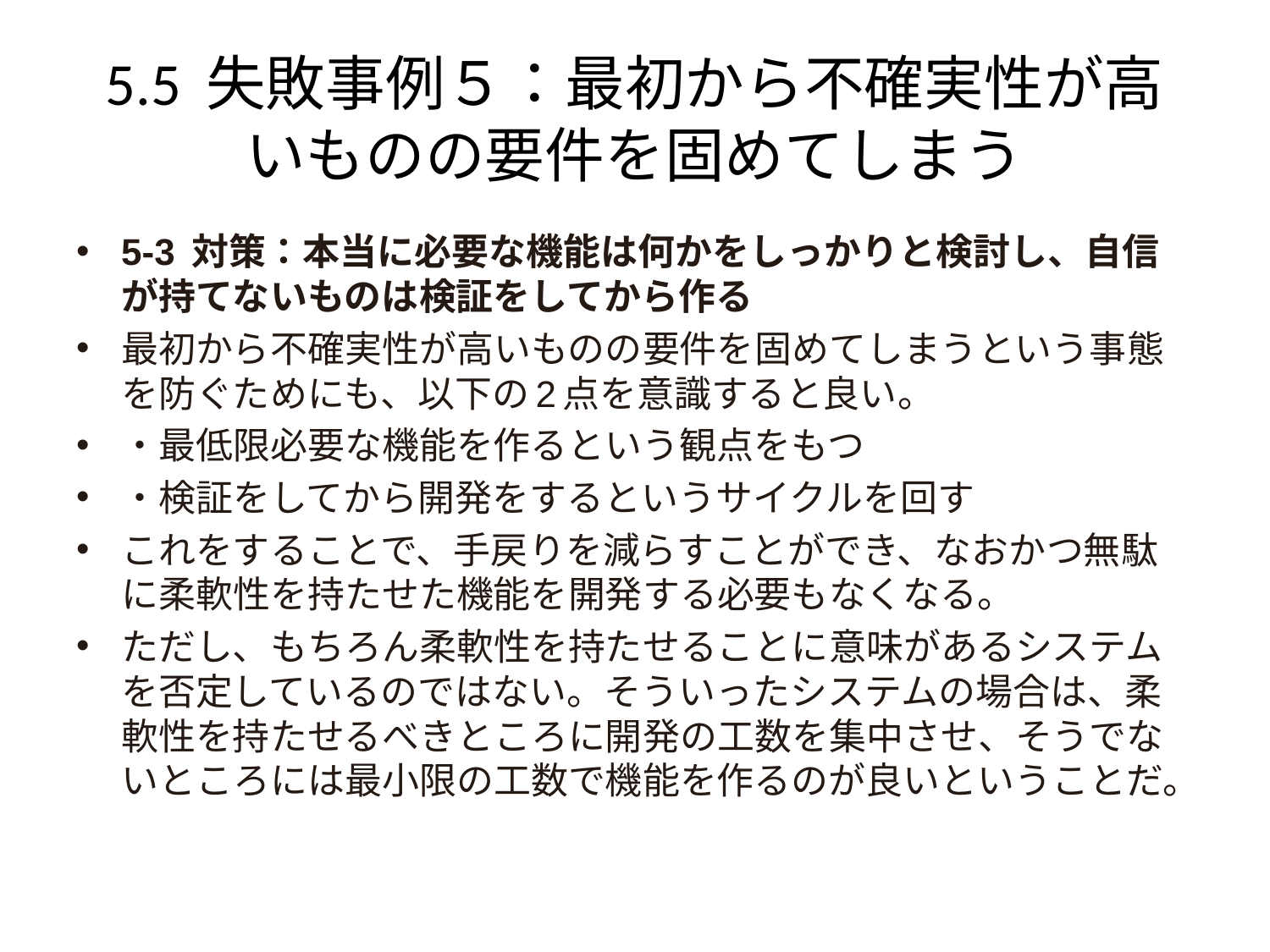

# 5.5 失敗事例５：最初から不確実性が高いものの要件を固めてしまう
5-3 対策：本当に必要な機能は何かをしっかりと検討し、自信が持てないものは検証をしてから作る
最初から不確実性が高いものの要件を固めてしまうという事態を防ぐためにも、以下の2点を意識すると良い。
・最低限必要な機能を作るという観点をもつ
・検証をしてから開発をするというサイクルを回す
これをすることで、手戻りを減らすことができ、なおかつ無駄に柔軟性を持たせた機能を開発する必要もなくなる。
ただし、もちろん柔軟性を持たせることに意味があるシステムを否定しているのではない。そういったシステムの場合は、柔軟性を持たせるべきところに開発の工数を集中させ、そうでないところには最小限の工数で機能を作るのが良いということだ。